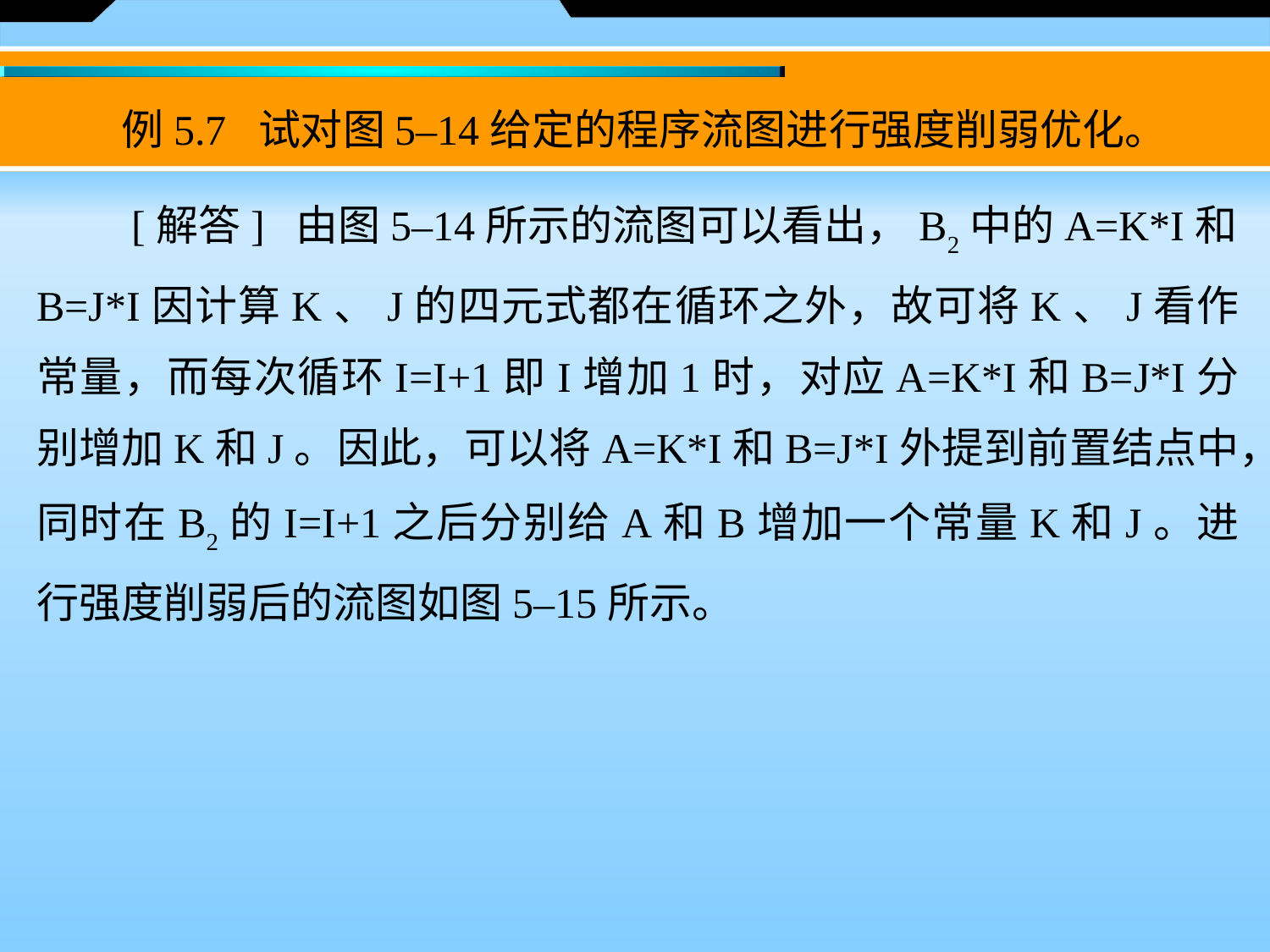

例5.7  试对图5–14给定的程序流图进行强度削弱优化。
　　[解答]  由图5–14所示的流图可以看出，B2中的A=K*I和B=J*I因计算K、J的四元式都在循环之外，故可将K、J看作常量，而每次循环I=I+1即I增加1时，对应A=K*I和B=J*I分别增加K和J。因此，可以将A=K*I和B=J*I外提到前置结点中，同时在B2的I=I+1之后分别给A和B增加一个常量K和J。进行强度削弱后的流图如图5–15所示。